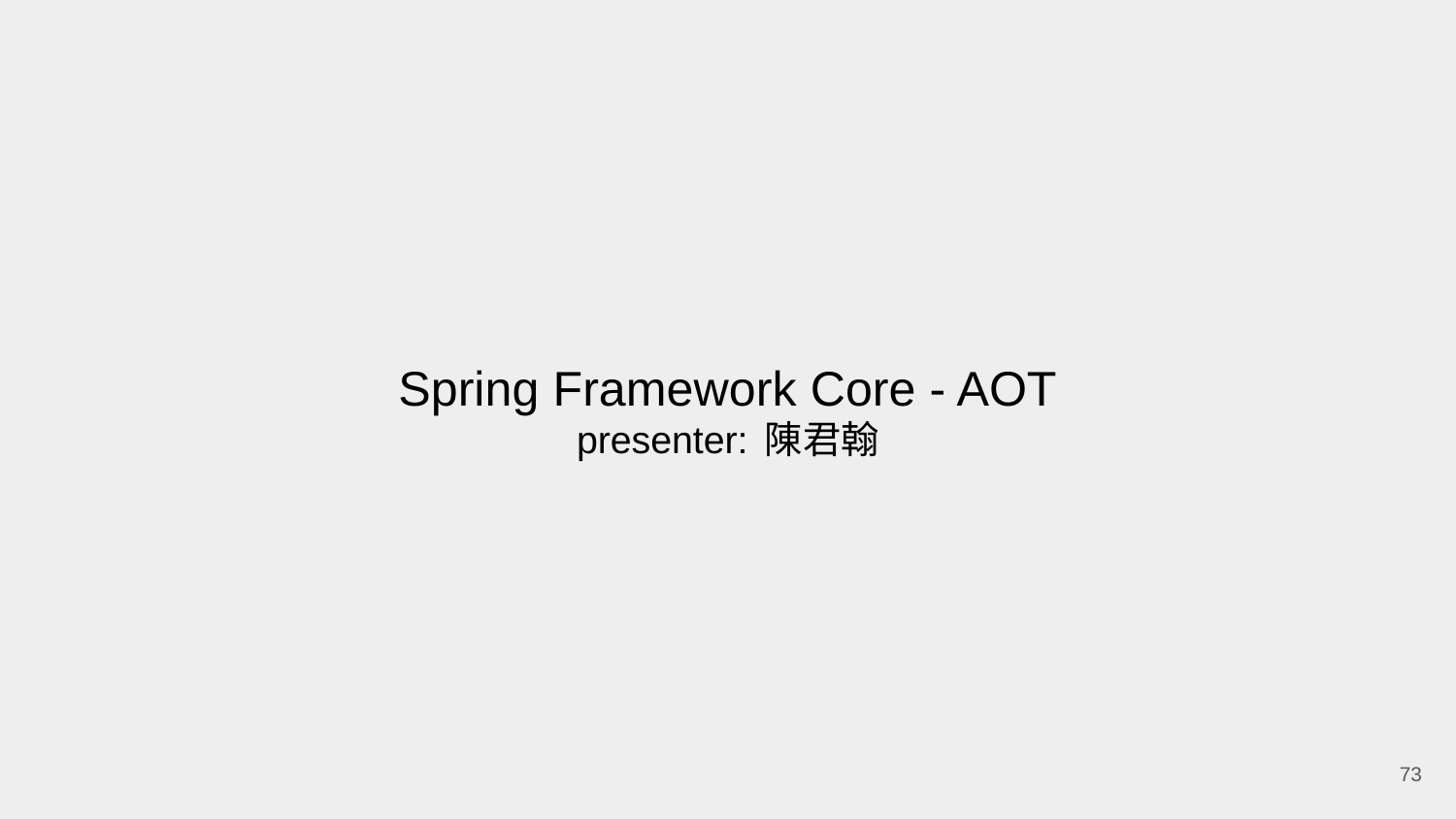

# Spring Framework Core - AOT
presenter: 陳君翰
73